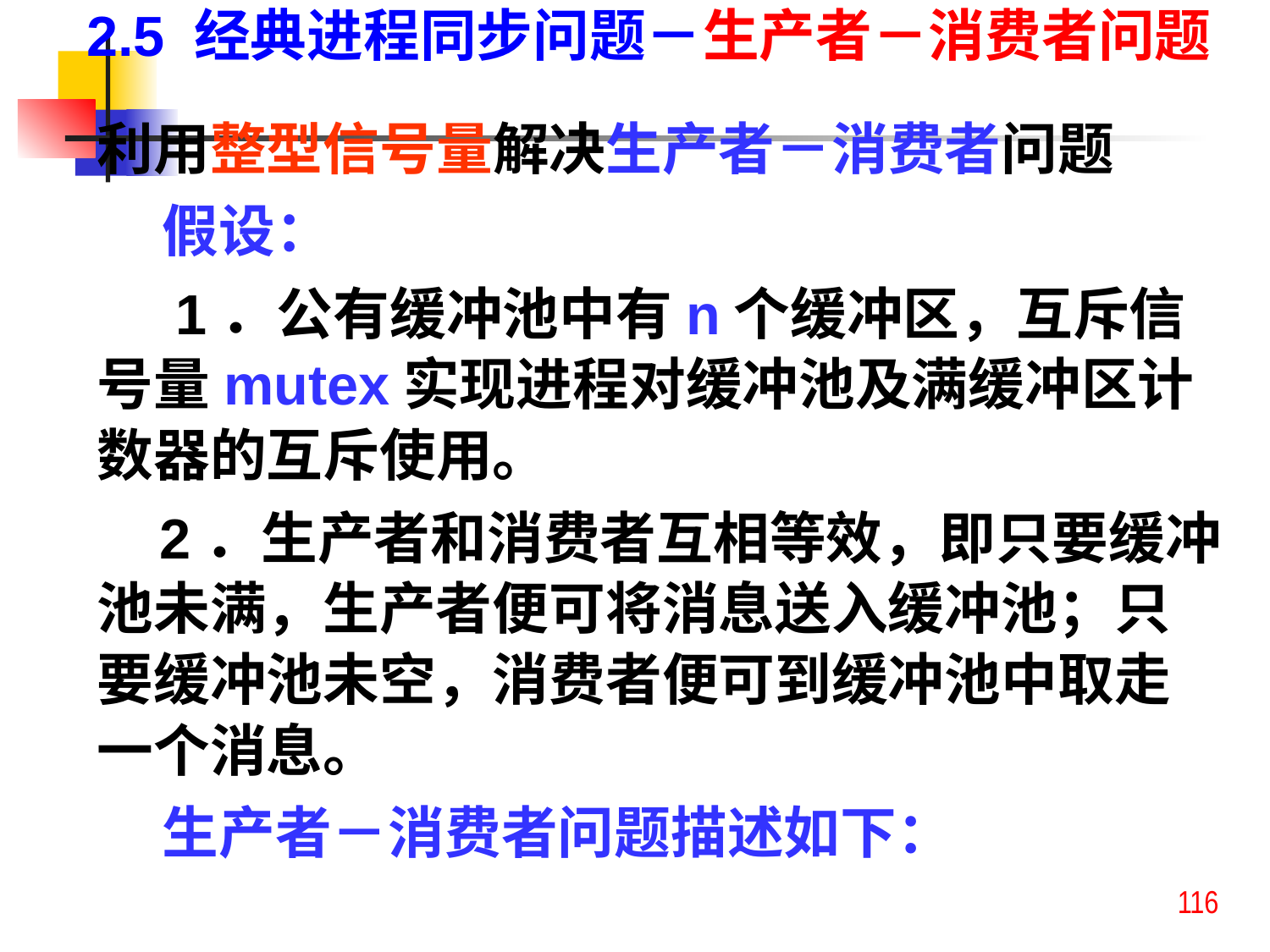

2.5 经典进程同步问题－生产者－消费者问题
利用整型信号量解决生产者－消费者问题
    假设：
     1．公有缓冲池中有n个缓冲区，互斥信号量mutex实现进程对缓冲池及满缓冲区计数器的互斥使用。
    2．生产者和消费者互相等效，即只要缓冲池未满，生产者便可将消息送入缓冲池；只要缓冲池未空，消费者便可到缓冲池中取走一个消息。
    生产者－消费者问题描述如下：
116